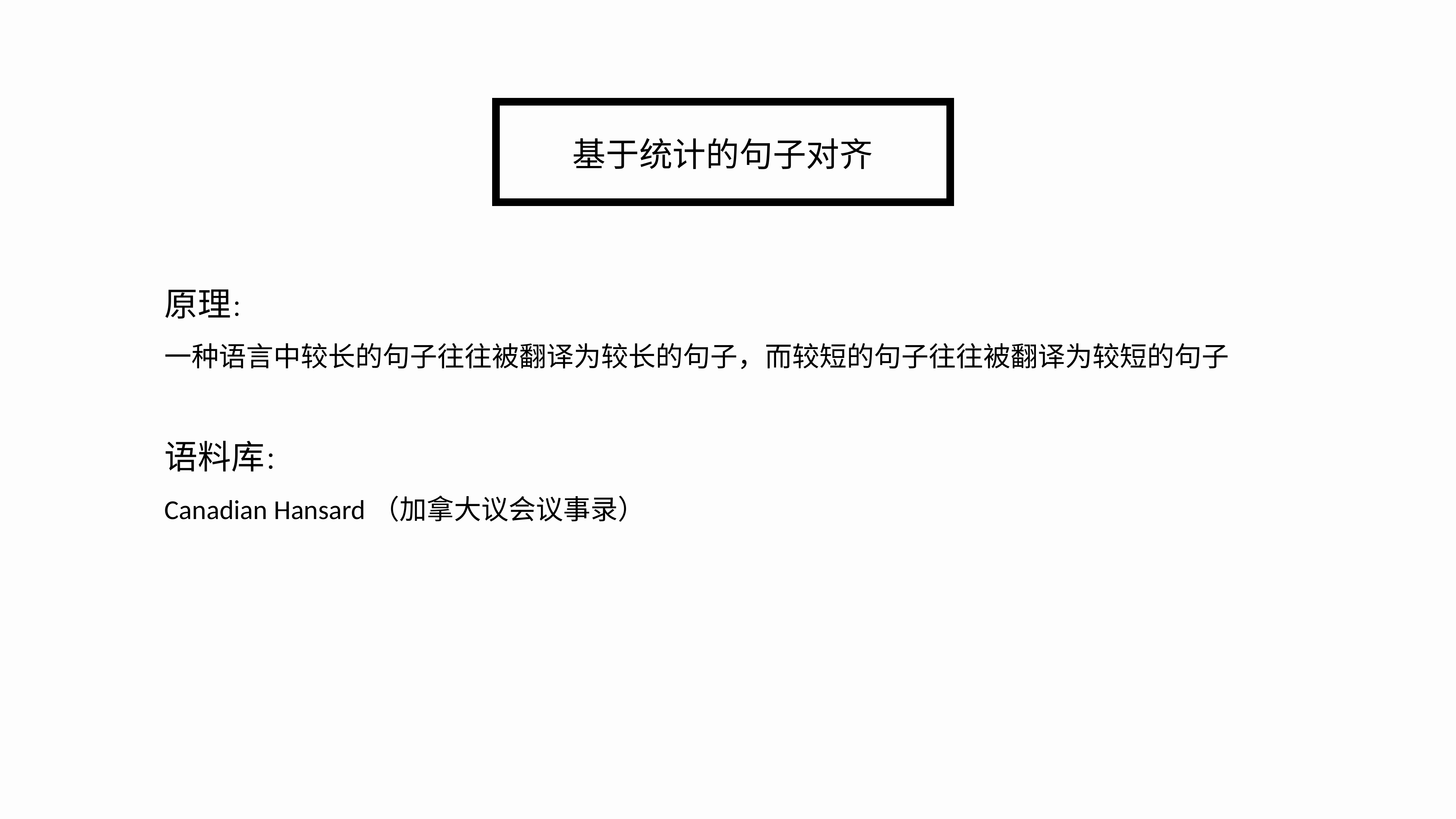

基于统计的句子对齐
原理：
一种语言中较长的句子往往被翻译为较长的句子，而较短的句子往往被翻译为较短的句子

语料库：
Canadian Hansard（加拿大议会议事录）